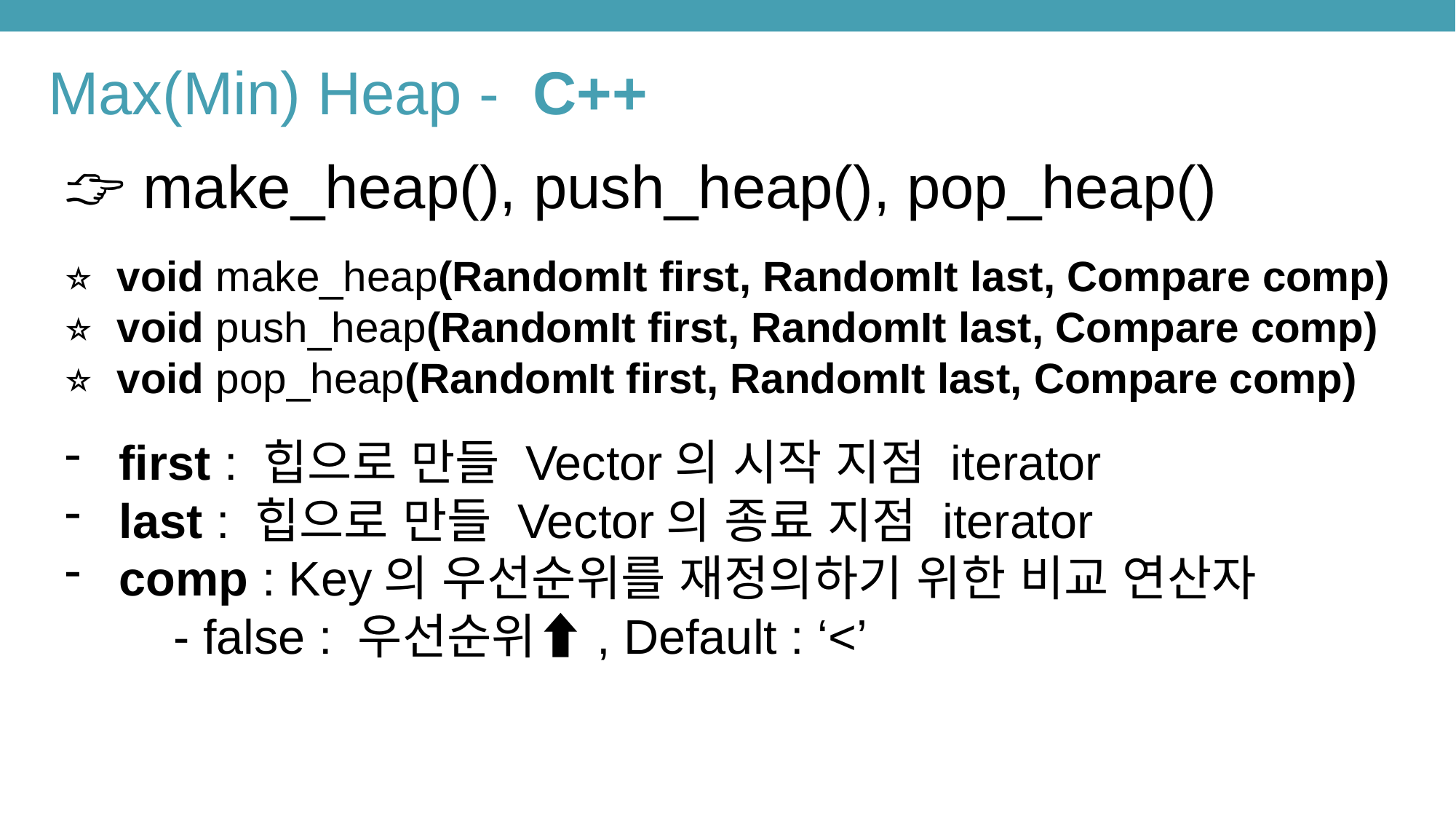

Max(Min) Heap -  C++
👉 make_heap(), push_heap(), pop_heap()

⭐️  void make_heap(RandomIt first, RandomIt last, Compare comp)
⭐️  void push_heap(RandomIt first, RandomIt last, Compare comp)
⭐️  void pop_heap(RandomIt first, RandomIt last, Compare comp)

first : 힙으로 만들 Vector의 시작 지점 iterator
last : 힙으로 만들 Vector의 종료 지점 iterator
comp : Key의 우선순위를 재정의하기 위한 비교 연산자
	- false : 우선순위⬆️, Default : ‘<’